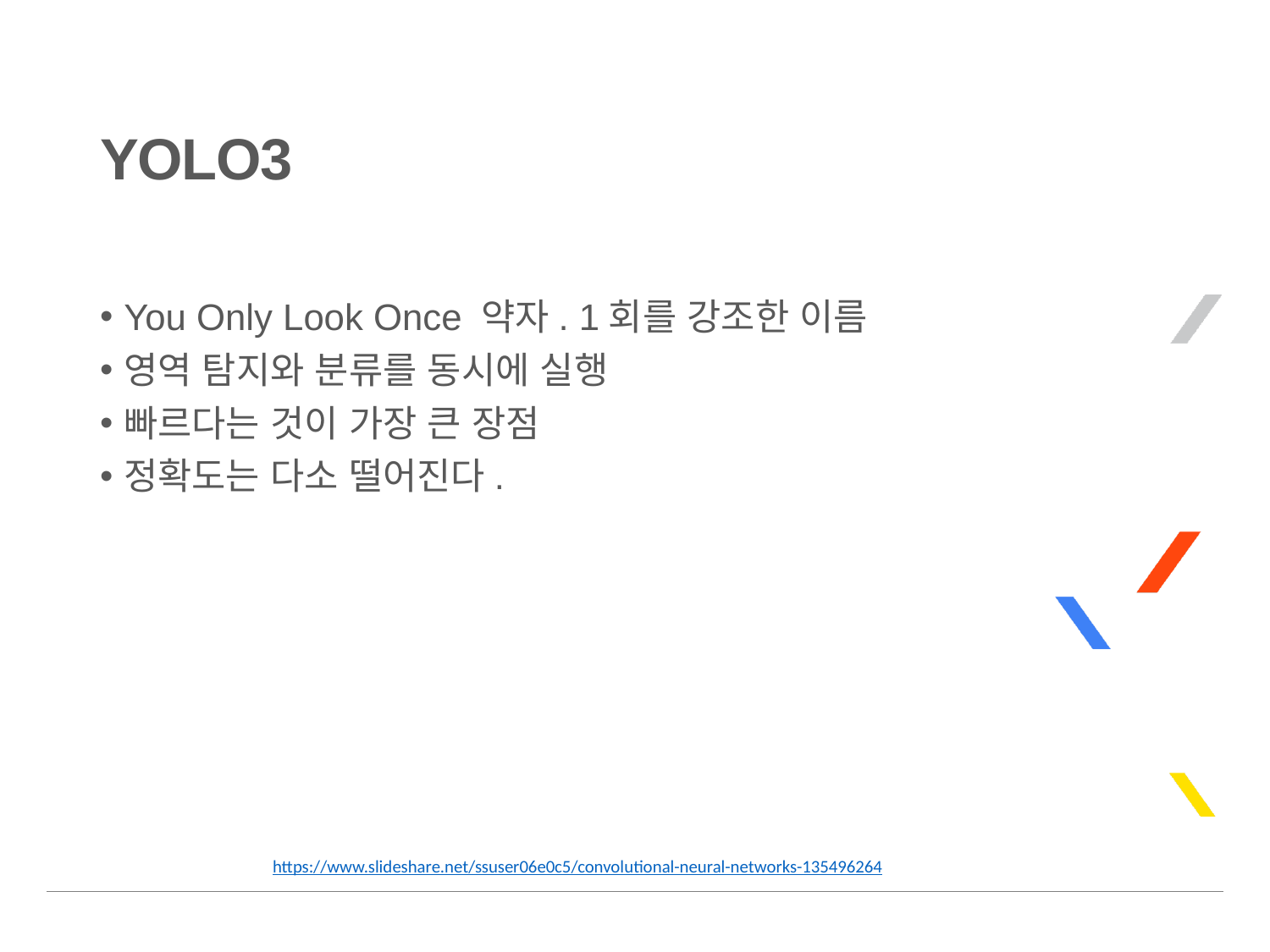

# YOLO3
You Only Look Once 약자. 1회를 강조한 이름
영역 탐지와 분류를 동시에 실행
빠르다는 것이 가장 큰 장점
정확도는 다소 떨어진다.
https://www.slideshare.net/ssuser06e0c5/convolutional-neural-networks-135496264